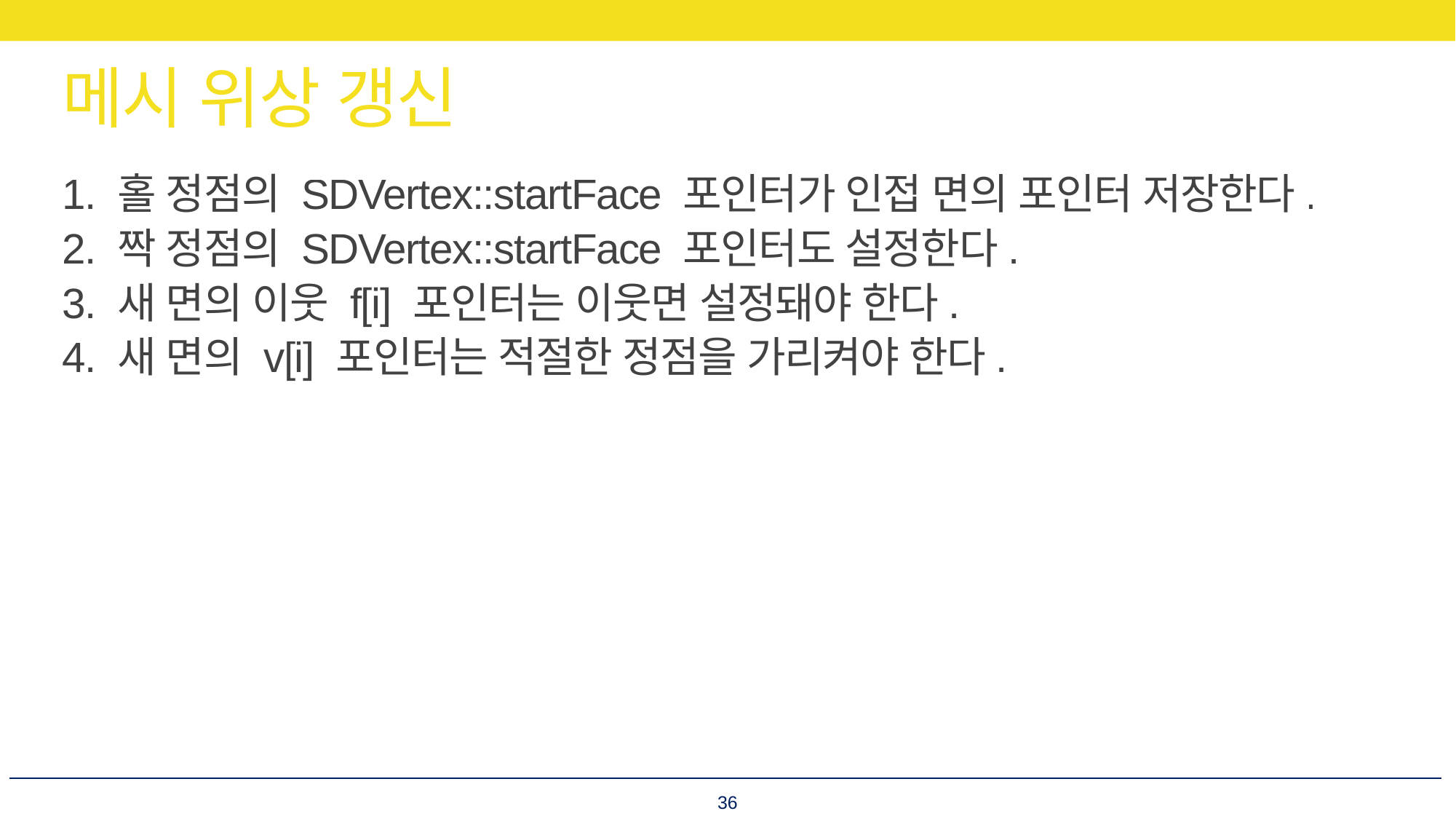

# 메시 위상 갱신
1. 홀 정점의 SDVertex::startFace 포인터가 인접 면의 포인터 저장한다.
2. 짝 정점의 SDVertex::startFace 포인터도 설정한다.
3. 새 면의 이웃 f[i] 포인터는 이웃면 설정돼야 한다.
4. 새 면의 v[i] 포인터는 적절한 정점을 가리켜야 한다.

36